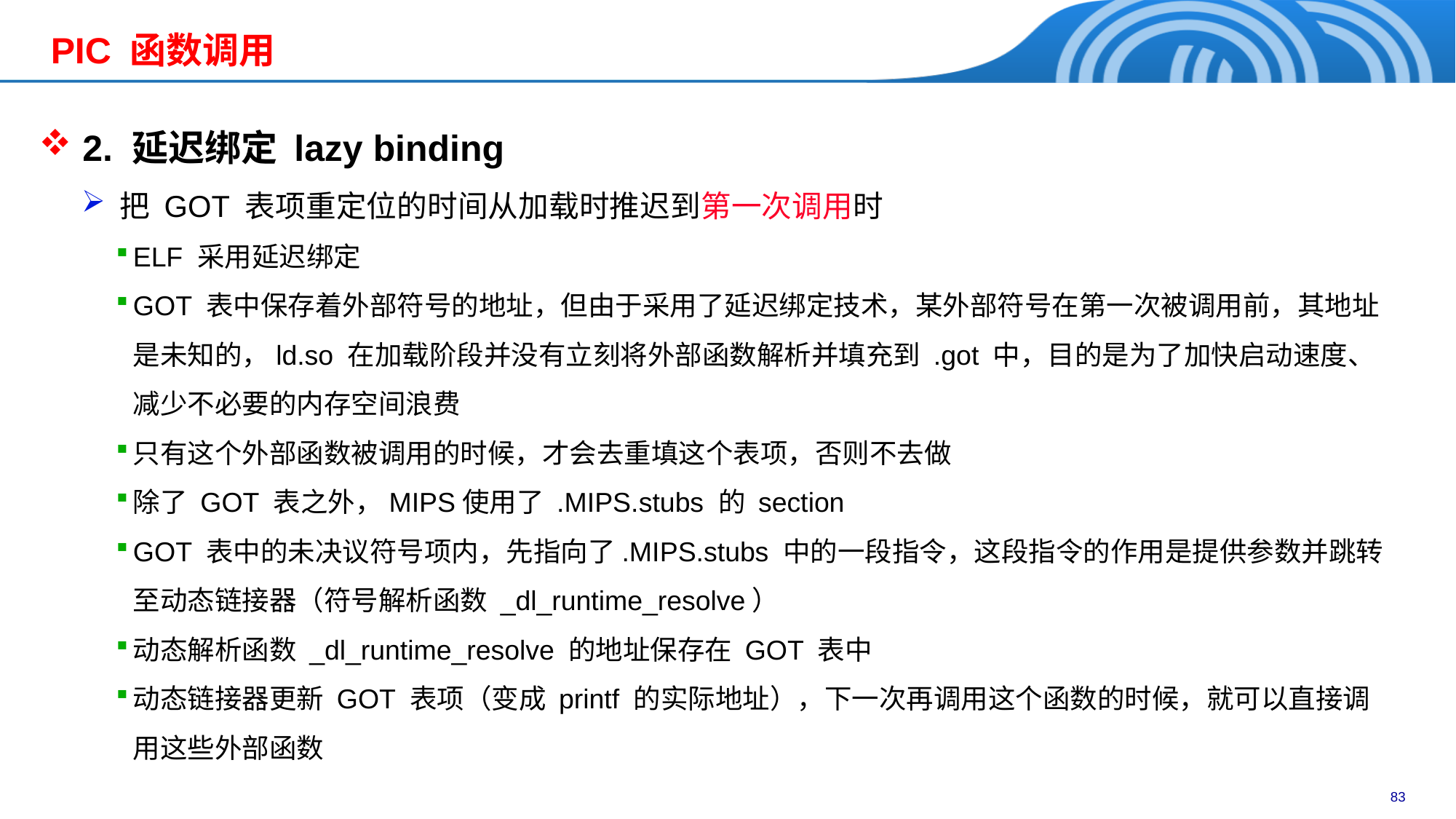

PIC 函数调用
 2. 延迟绑定 lazy binding
 把 GOT 表项重定位的时间从加载时推迟到第一次调用时
ELF 采用延迟绑定
GOT 表中保存着外部符号的地址，但由于采用了延迟绑定技术，某外部符号在第一次被调用前，其地址是未知的，ld.so 在加载阶段并没有立刻将外部函数解析并填充到 .got 中，目的是为了加快启动速度、减少不必要的内存空间浪费
只有这个外部函数被调用的时候，才会去重填这个表项，否则不去做
除了 GOT 表之外，MIPS使用了 .MIPS.stubs 的 section
GOT 表中的未决议符号项内，先指向了.MIPS.stubs 中的一段指令，这段指令的作用是提供参数并跳转至动态链接器（符号解析函数 _dl_runtime_resolve）
动态解析函数 _dl_runtime_resolve 的地址保存在 GOT 表中
动态链接器更新 GOT 表项（变成 printf 的实际地址），下一次再调用这个函数的时候，就可以直接调用这些外部函数